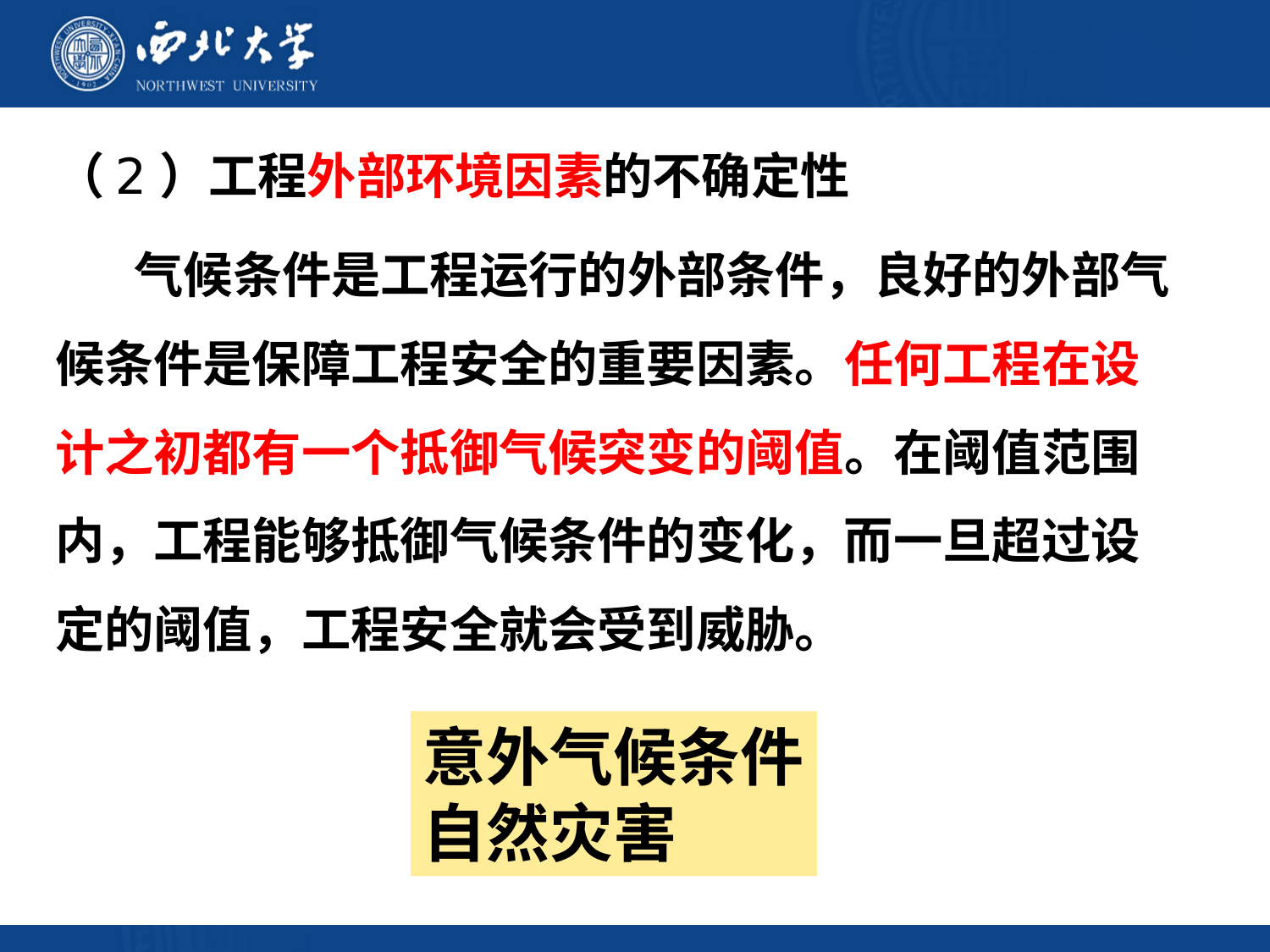

（2）工程外部环境因素的不确定性
      气候条件是工程运行的外部条件，良好的外部气候条件是保障工程安全的重要因素。任何工程在设计之初都有一个抵御气候突变的阈值。在阈值范围内，工程能够抵御气候条件的变化，而一旦超过设定的阈值，工程安全就会受到威胁。
意外气候条件
自然灾害